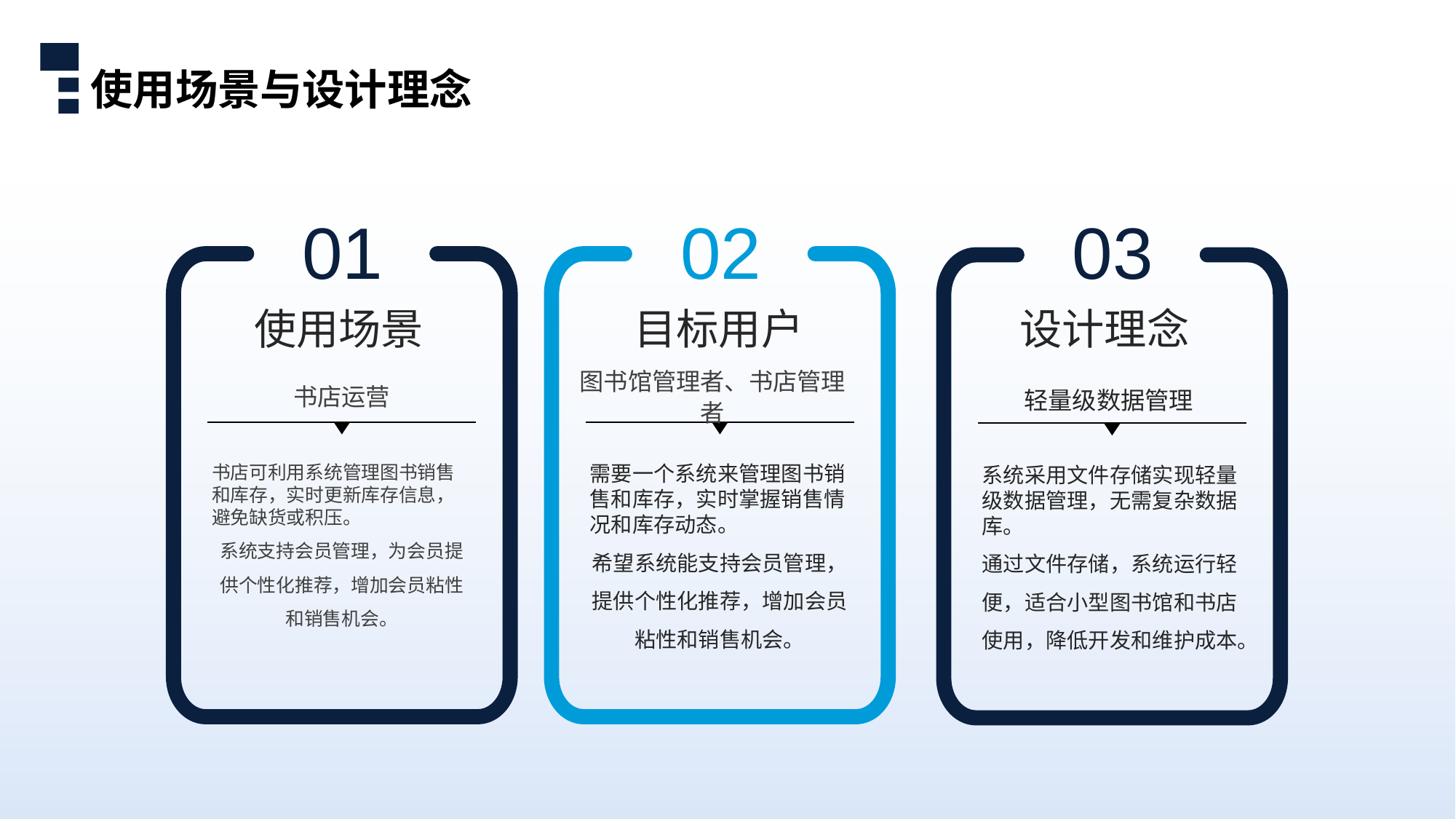

使用场景与设计理念

01
02
03

使用场景
目标用户
设计理念
书店运营
图书馆管理者、书店管理者
轻量级数据管理

书店可利用系统管理图书销售和库存，实时更新库存信息，避免缺货或积压。
系统支持会员管理，为会员提供个性化推荐，增加会员粘性和销售机会。
需要一个系统来管理图书销售和库存，实时掌握销售情况和库存动态。
希望系统能支持会员管理，提供个性化推荐，增加会员粘性和销售机会。
系统采用文件存储实现轻量级数据管理，无需复杂数据库。
通过文件存储，系统运行轻便，适合小型图书馆和书店使用，降低开发和维护成本。